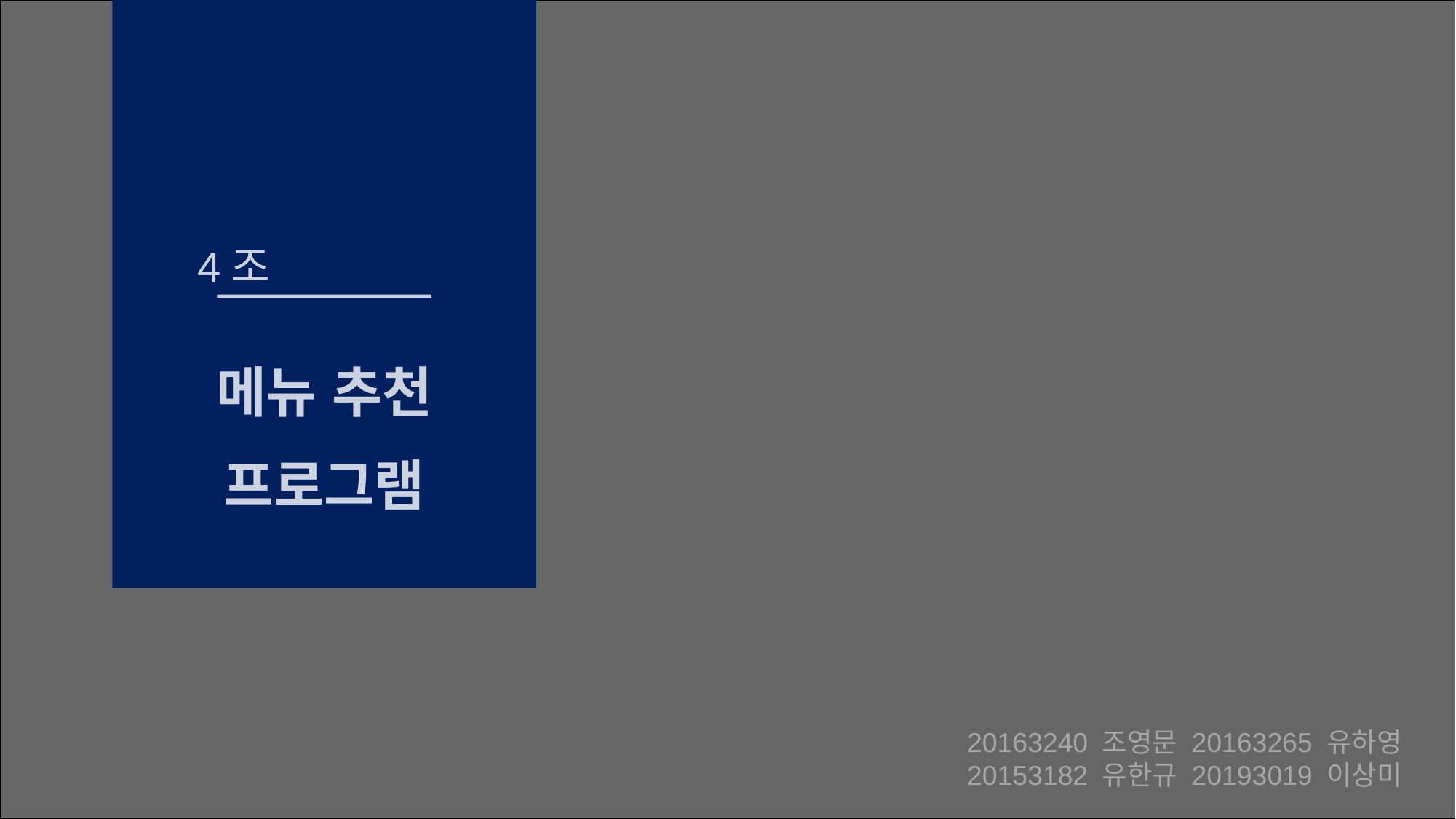

4조
메뉴 추천
프로그램
20163240 조영문 20163265 유하영
20153182 유한규 20193019 이상미